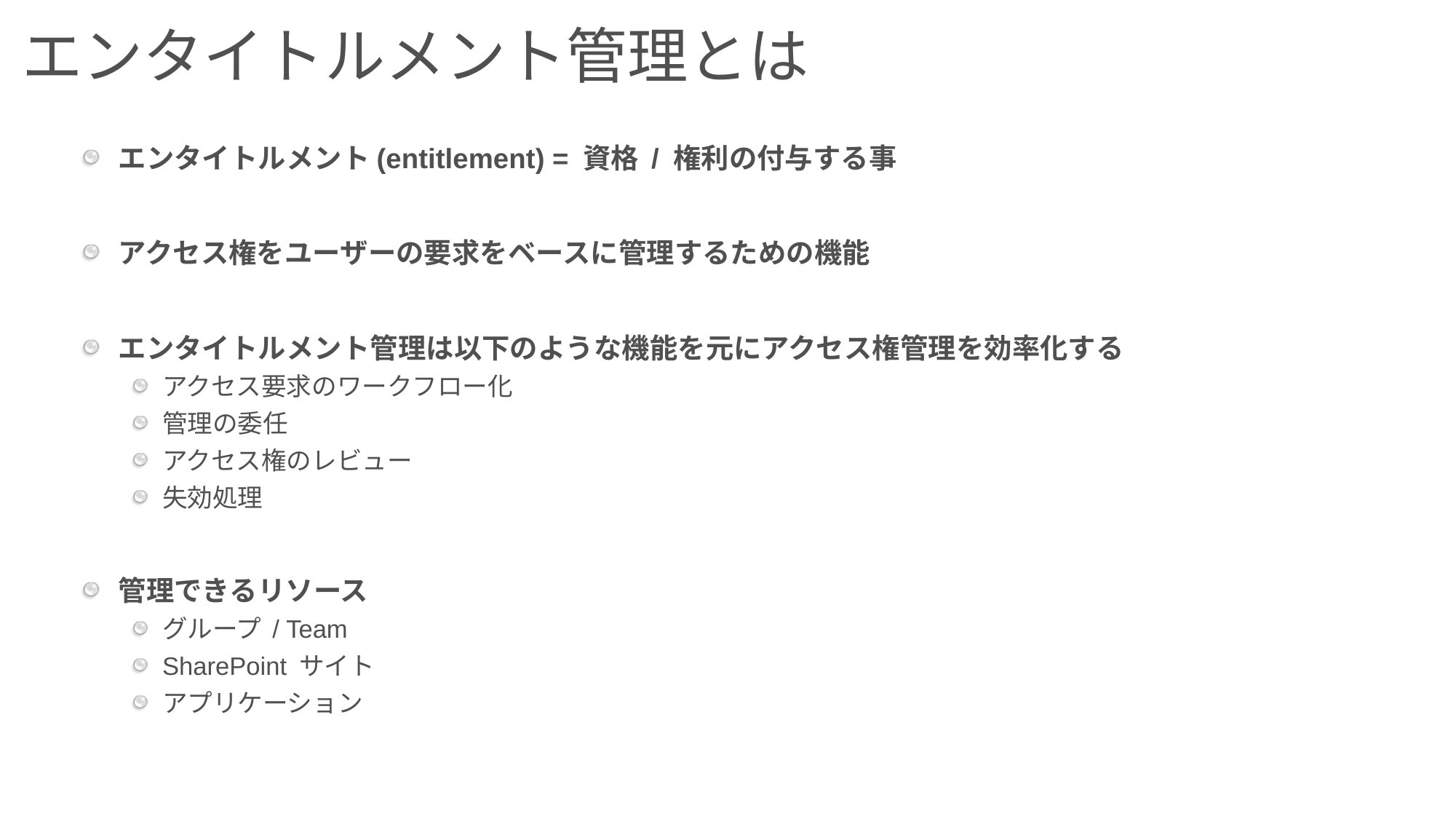

エンタイトルメント管理とは
エンタイトルメント(entitlement) = 資格 / 権利の付与する事

アクセス権をユーザーの要求をベースに管理するための機能

エンタイトルメント管理は以下のような機能を元にアクセス権管理を効率化する
アクセス要求のワークフロー化
管理の委任
アクセス権のレビュー
失効処理

管理できるリソース
グループ / Team
SharePoint サイト
アプリケーション